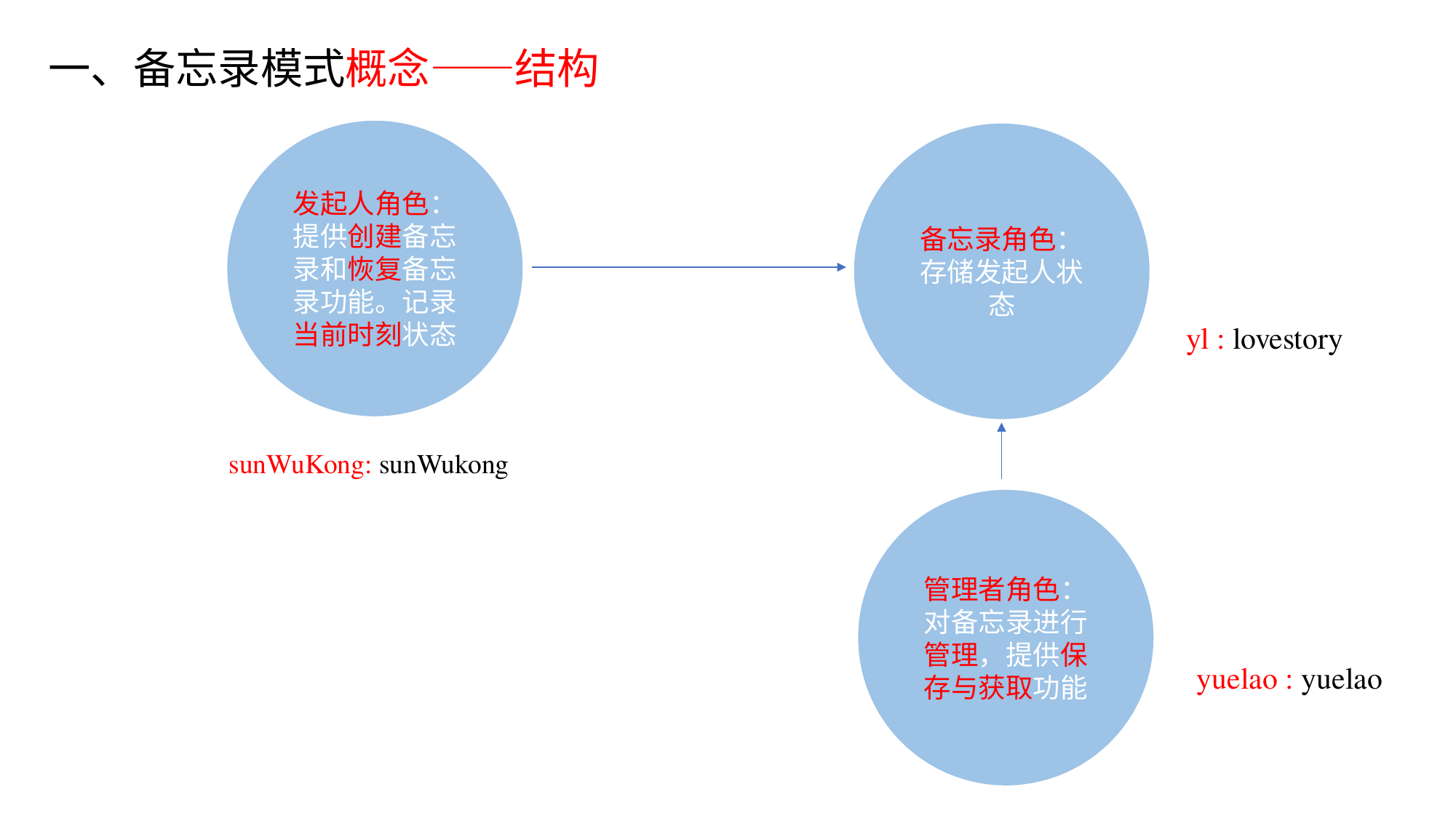

一、备忘录模式概念——结构
发起人角色：提供创建备忘录和恢复备忘录功能。记录当前时刻状态
备忘录角色：存储发起人状态
yl : lovestory
sunWuKong: sunWukong
管理者角色：对备忘录进行管理，提供保存与获取功能
yuelao : yuelao